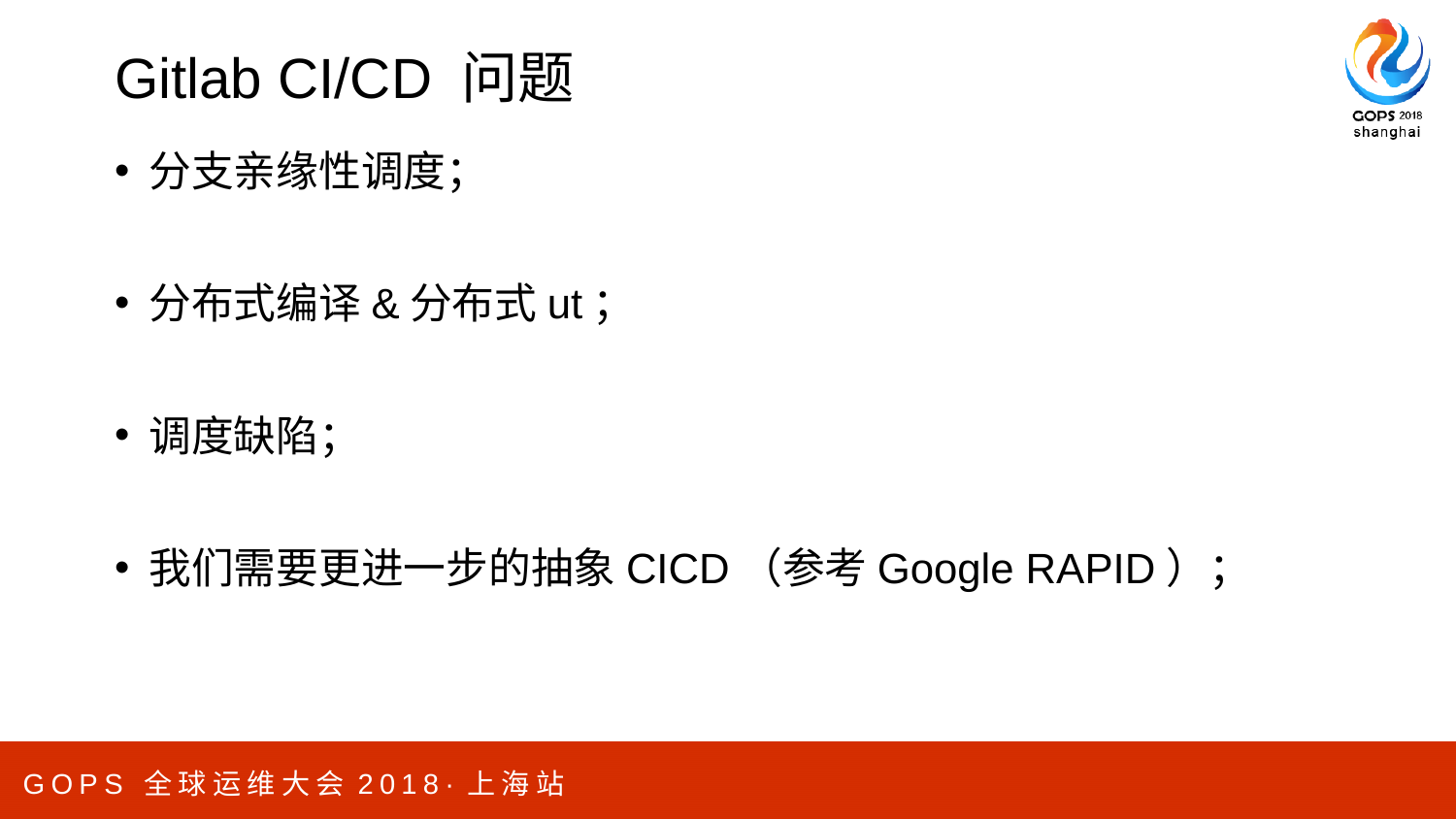

# Gitlab CI/CD 问题
分支亲缘性调度；

分布式编译&分布式ut；

调度缺陷；

我们需要更进一步的抽象CICD（参考Google RAPID）；